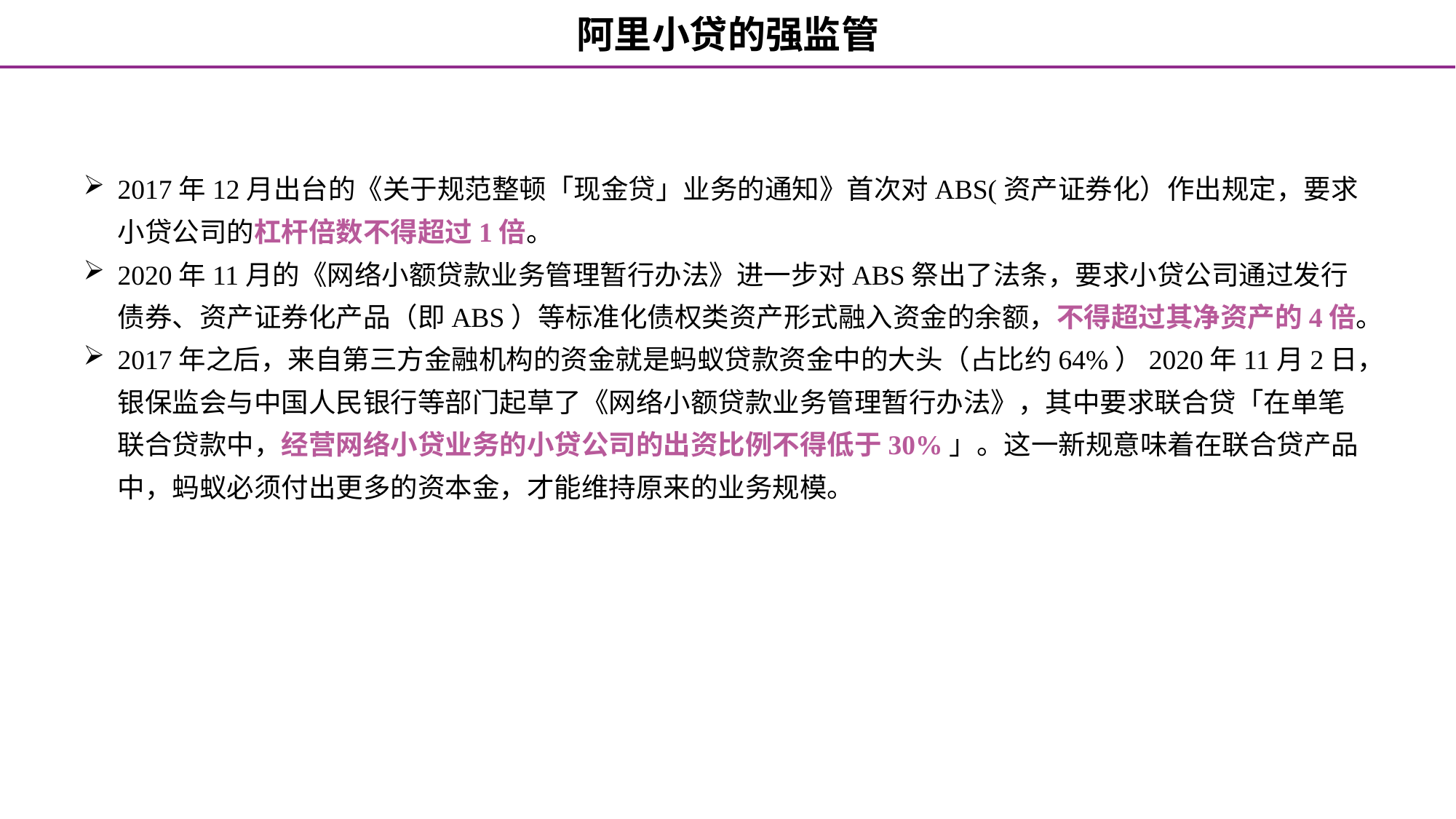

阿里小贷的强监管
2017年12月出台的《关于规范整顿「现金贷」业务的通知》首次对ABS(资产证券化）作出规定，要求小贷公司的杠杆倍数不得超过1倍。
2020年11月的《网络小额贷款业务管理暂行办法》进一步对ABS祭出了法条，要求小贷公司通过发行债券、资产证券化产品（即ABS）等标准化债权类资产形式融入资金的余额，不得超过其净资产的4倍。
2017年之后，来自第三方金融机构的资金就是蚂蚁贷款资金中的大头（占比约64%）2020年11月2日，银保监会与中国人民银行等部门起草了《网络小额贷款业务管理暂行办法》，其中要求联合贷「在单笔联合贷款中，经营网络小贷业务的小贷公司的出资比例不得低于30%」。这一新规意味着在联合贷产品中，蚂蚁必须付出更多的资本金，才能维持原来的业务规模。